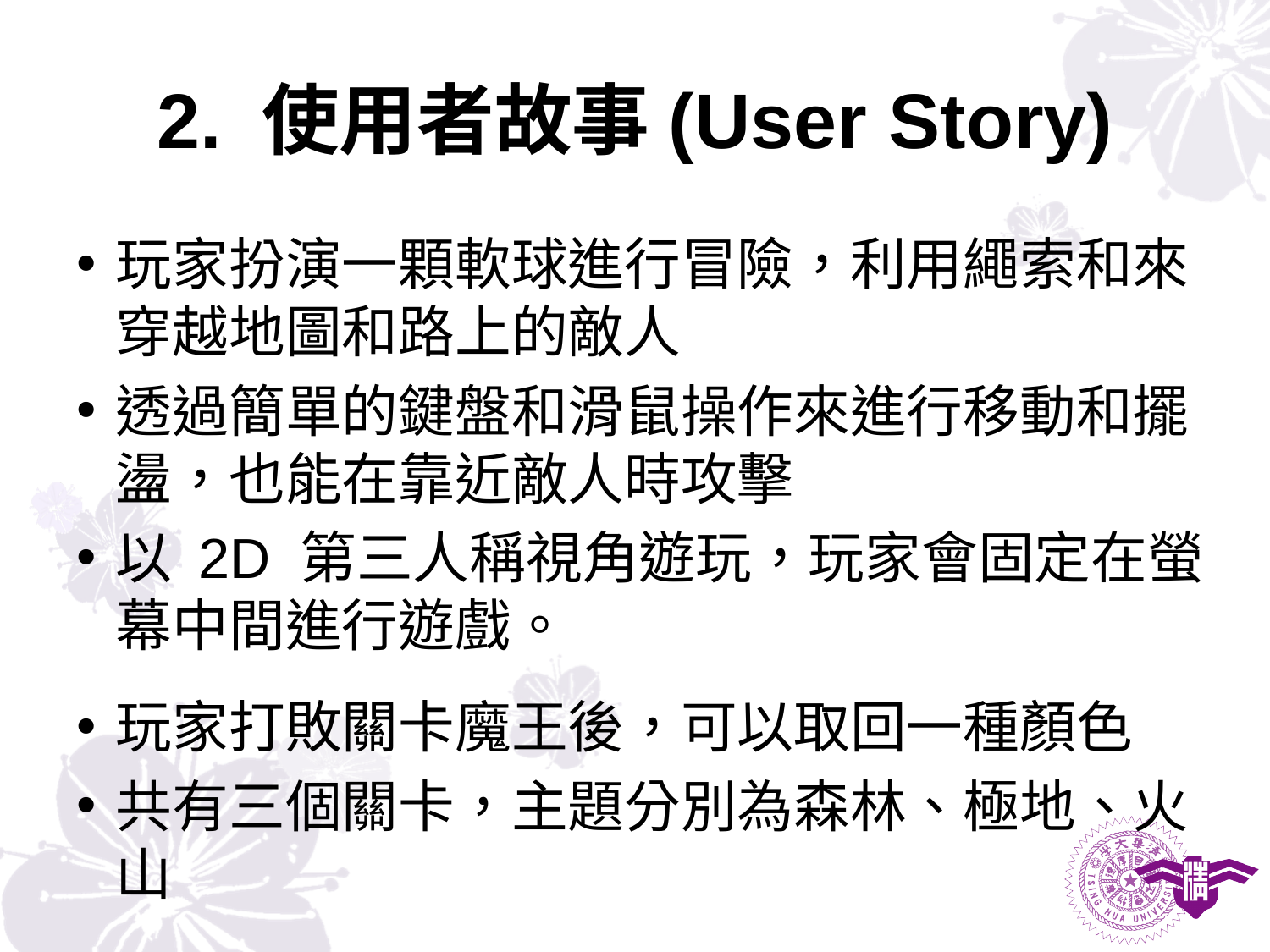

# 2. 使用者故事(User Story)
玩家扮演一顆軟球進行冒險，利用繩索和來穿越地圖和路上的敵人
透過簡單的鍵盤和滑鼠操作來進行移動和擺盪，也能在靠近敵人時攻擊
以 2D 第三人稱視角遊玩，玩家會固定在螢幕中間進行遊戲。
玩家打敗關卡魔王後，可以取回一種顏色
共有三個關卡，主題分別為森林、極地、火山